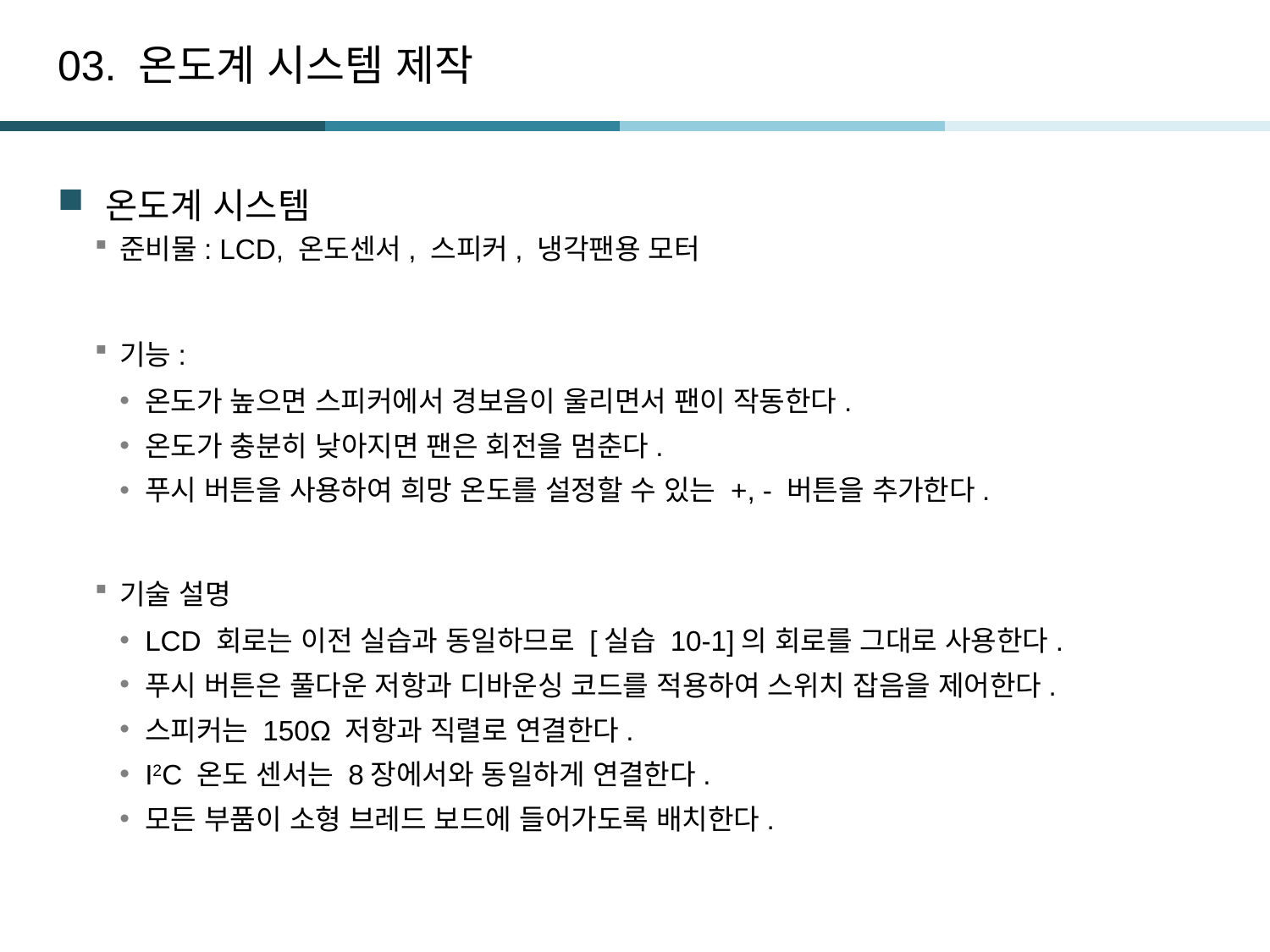

# 03. 온도계 시스템 제작
온도계 시스템
준비물: LCD, 온도센서, 스피커, 냉각팬용 모터

기능:
온도가 높으면 스피커에서 경보음이 울리면서 팬이 작동한다.
온도가 충분히 낮아지면 팬은 회전을 멈춘다.
푸시 버튼을 사용하여 희망 온도를 설정할 수 있는 +, - 버튼을 추가한다.

기술 설명
LCD 회로는 이전 실습과 동일하므로 [실습 10-1]의 회로를 그대로 사용한다.
푸시 버튼은 풀다운 저항과 디바운싱 코드를 적용하여 스위치 잡음을 제어한다.
스피커는 150Ω 저항과 직렬로 연결한다.
I2C 온도 센서는 8장에서와 동일하게 연결한다.
모든 부품이 소형 브레드 보드에 들어가도록 배치한다.